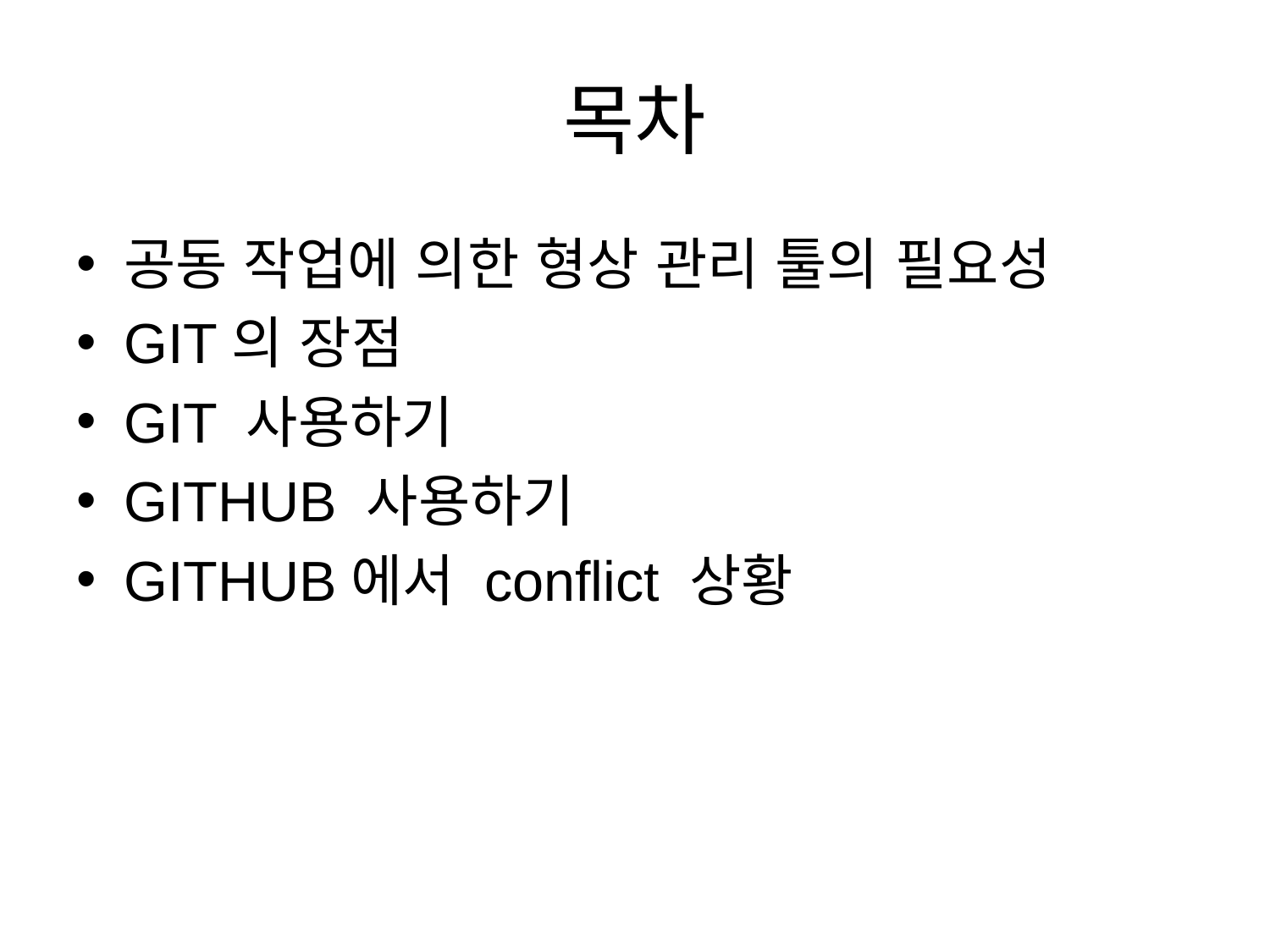

# 목차
공동 작업에 의한 형상 관리 툴의 필요성
GIT의 장점
GIT 사용하기
GITHUB 사용하기
GITHUB에서 conflict 상황